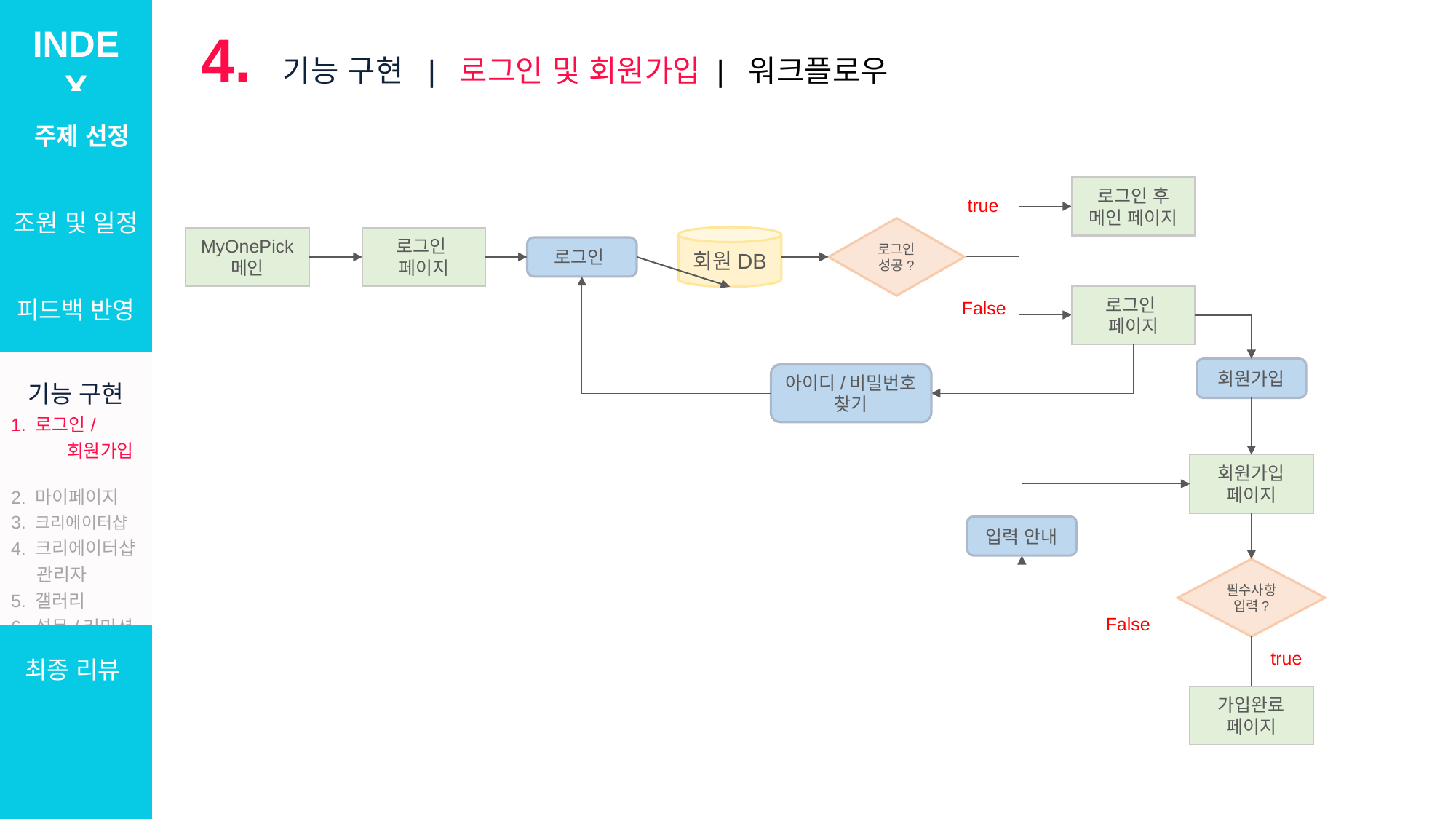

INDEX
4. 기능 구현  |  로그인 및 회원가입 |  워크플로우
| 주제 선정 |
| --- |
| 조원 및 일정 |
| 피드백 반영 |
| 기능 구현 1. 로그인/ 회원가입 2. 마이페이지 3. 크리에이터샵 4. 크리에이터샵 관리자 5. 갤러리 6. 설문/커미션 7. 관리자 |
| 최종 리뷰 |
INDEX
로그인 후
메인 페이지
true
로그인성공?
회원DB
| 주제 선정 |
| --- |
| 조원 및 일정 |
| 피드백 반영 |
| 기능 구현 로그인 및 회원가입 · 요구사항정의서 · 워크플로우 · 화면설계 · 화면구현 · JAVA구현 |
| 리뷰 |
MyOnePick
메인
로그인
페이지
로그인
로그인
페이지
False
회원가입
아이디/비밀번호
찾기
회원가입
페이지
입력 안내
필수사항 입력?
False
true
가입완료
페이지